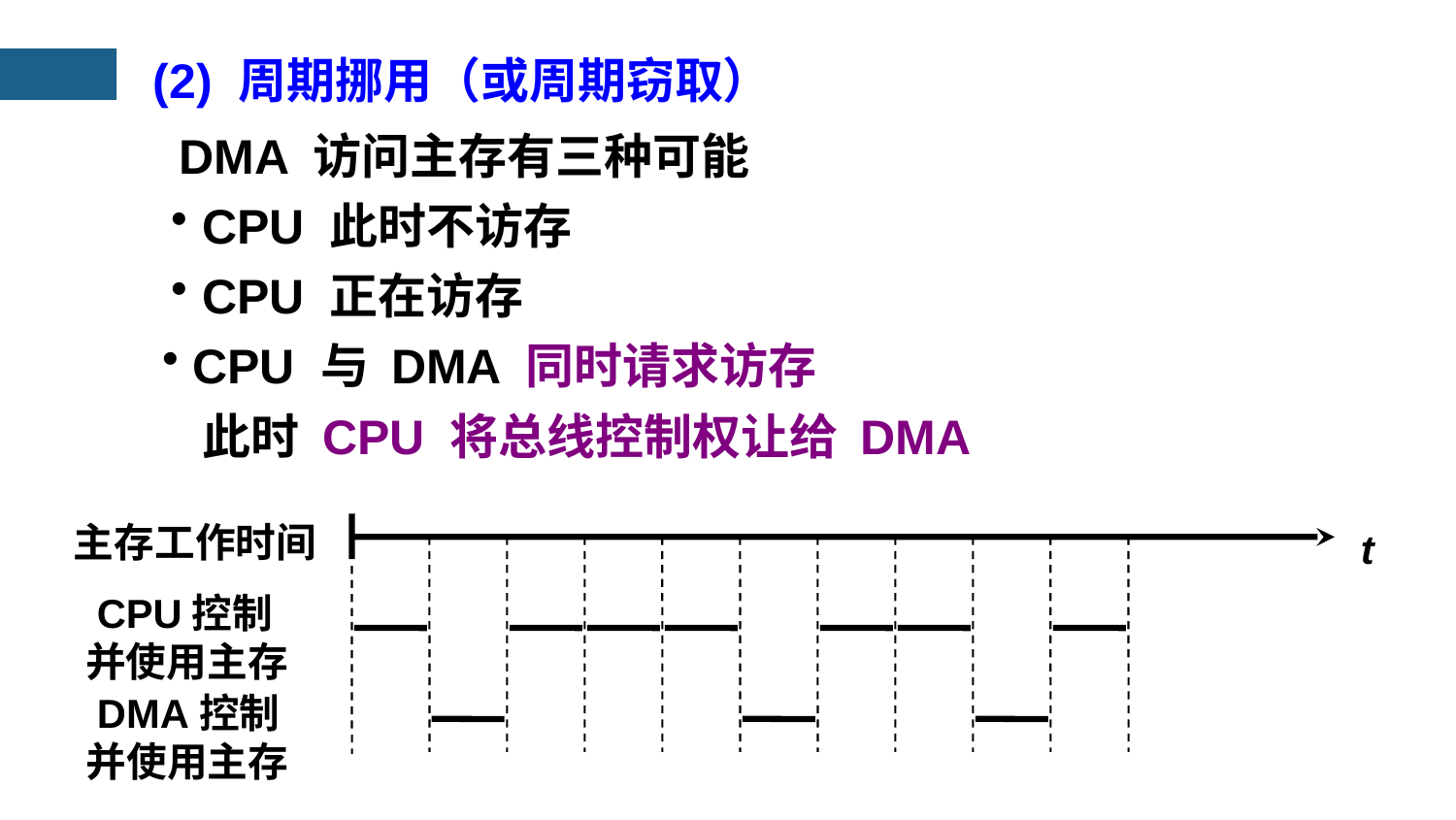

(2) 周期挪用（或周期窃取）
DMA 访问主存有三种可能
 CPU 此时不访存
 CPU 正在访存
 CPU 与 DMA 同时请求访存
此时 CPU 将总线控制权让给 DMA
主存工作时间

t

 CPU控制
并使用主存

 DMA控制
并使用主存